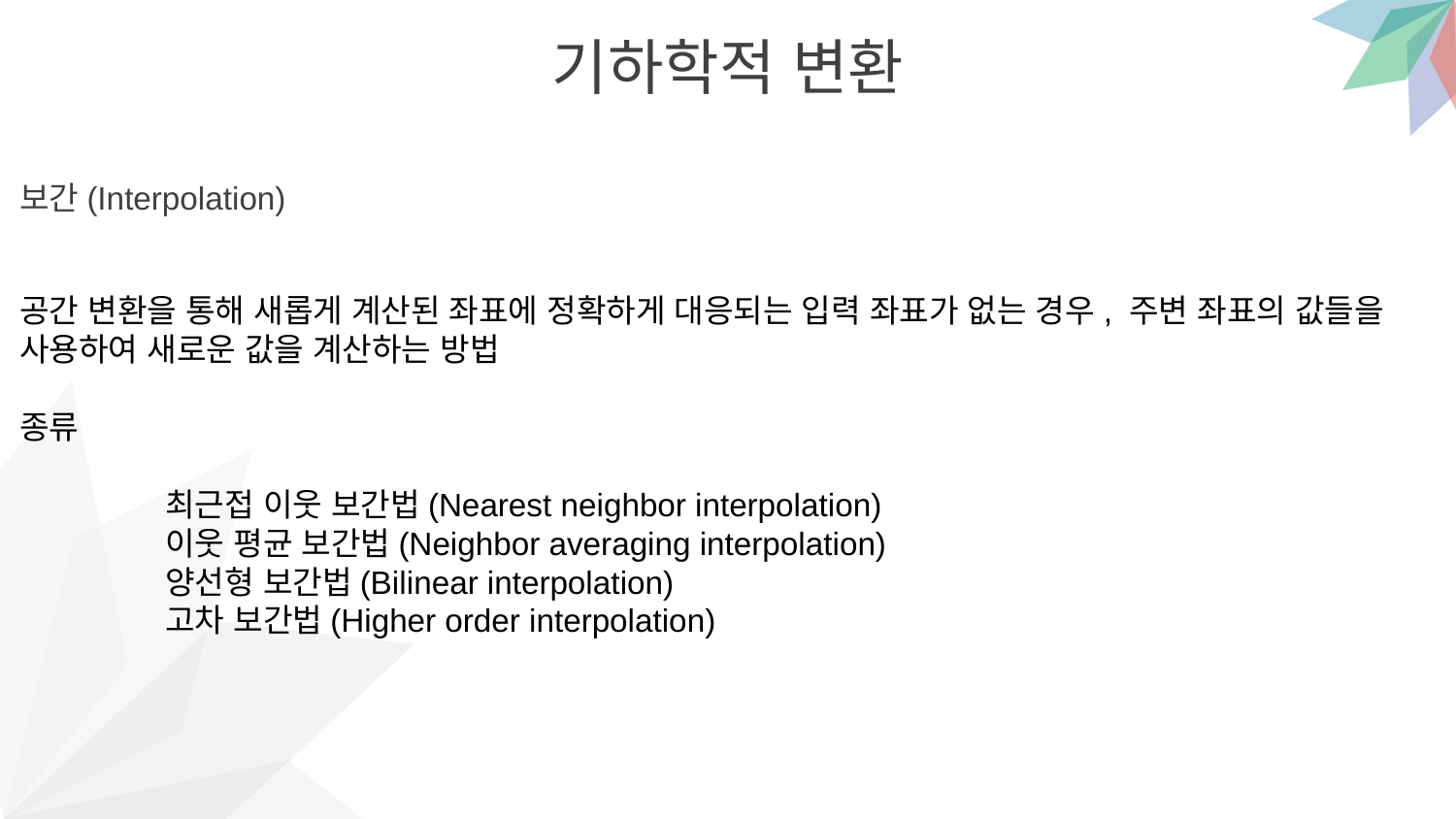

기하학적 변환
보간(Interpolation)
공간 변환을 통해 새롭게 계산된 좌표에 정확하게 대응되는 입력 좌표가 없는 경우, 주변 좌표의 값들을 사용하여 새로운 값을 계산하는 방법

종류

	최근접 이웃 보간법(Nearest neighbor interpolation)
	이웃 평균 보간법(Neighbor averaging interpolation)
	양선형 보간법(Bilinear interpolation)
	고차 보간법(Higher order interpolation)